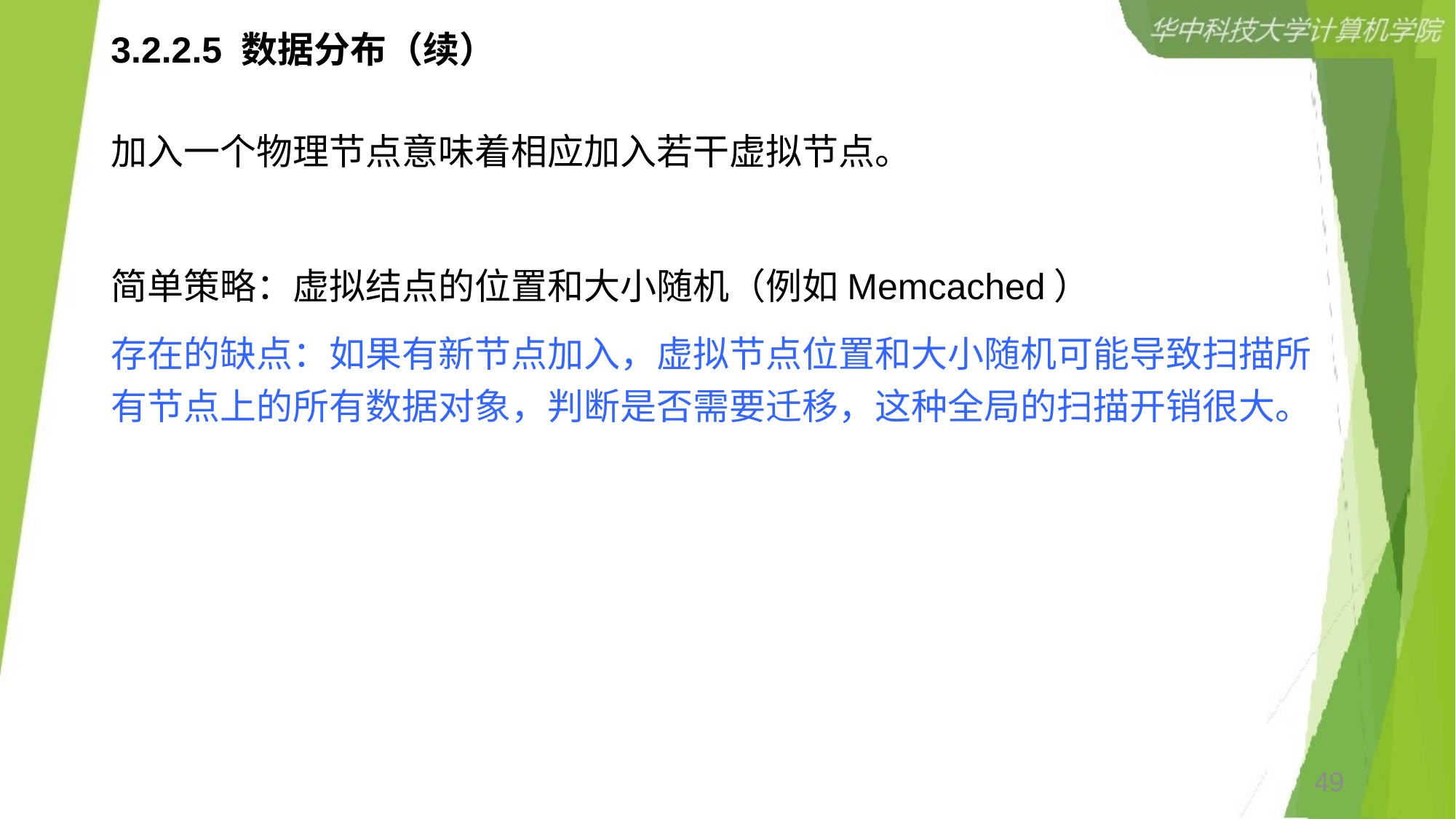

# 3.2.2.5 数据分布（续）
加入一个物理节点意味着相应加入若干虚拟节点。

简单策略：虚拟结点的位置和大小随机（例如Memcached）
存在的缺点：如果有新节点加入，虚拟节点位置和大小随机可能导致扫描所有节点上的所有数据对象，判断是否需要迁移，这种全局的扫描开销很大。

49